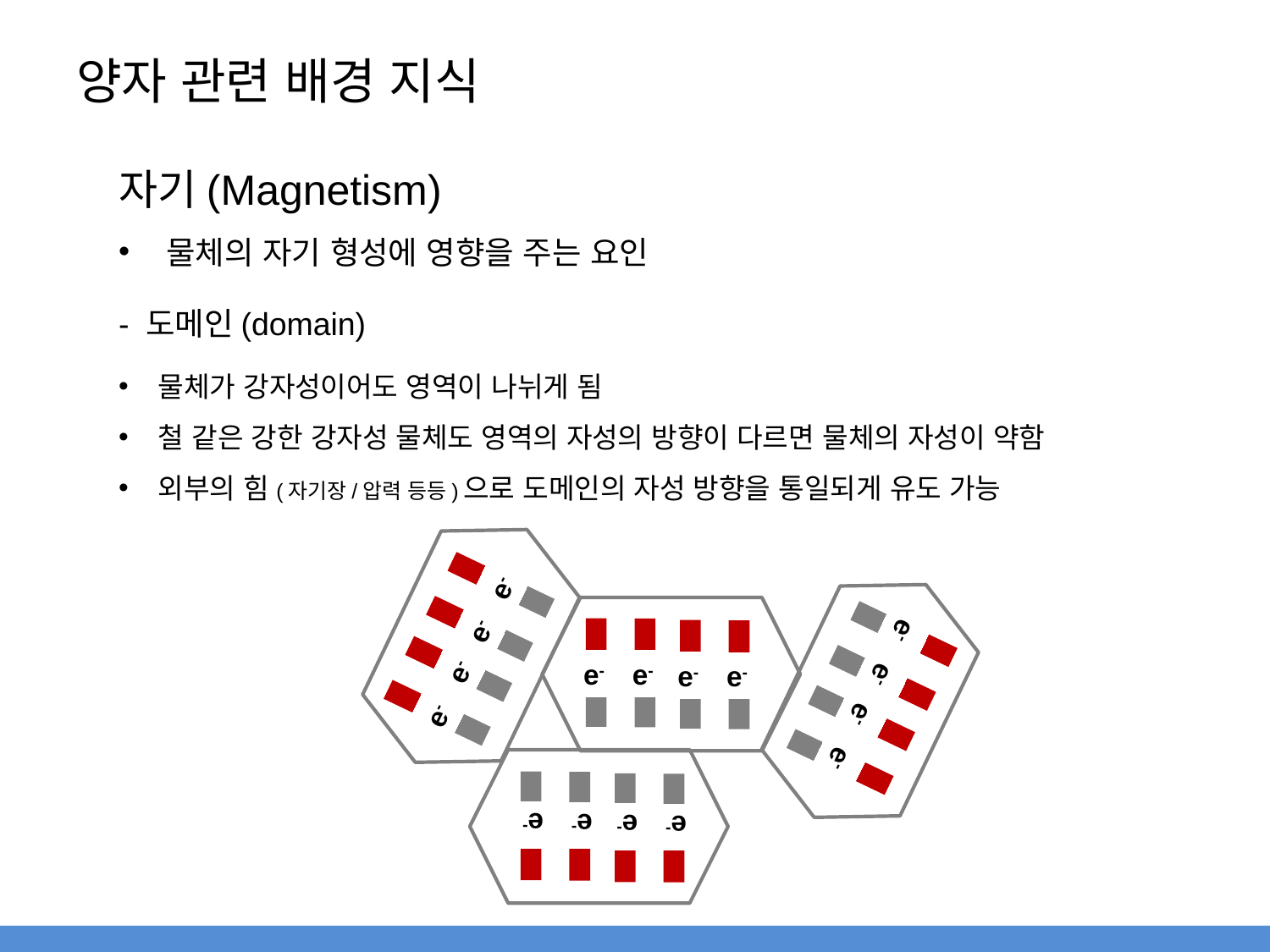

# 양자 관련 배경 지식
자기(Magnetism)
물체의 자기 형성에 영향을 주는 요인

- 도메인(domain)
물체가 강자성이어도 영역이 나뉘게 됨
철 같은 강한 강자성 물체도 영역의 자성의 방향이 다르면 물체의 자성이 약함
외부의 힘(자기장/압력 등등)으로 도메인의 자성 방향을 통일되게 유도 가능

e-

e-

e-

e-

e-

e-

e-

e-

e-

e-

e-

e-

e-

e-

e-

e-